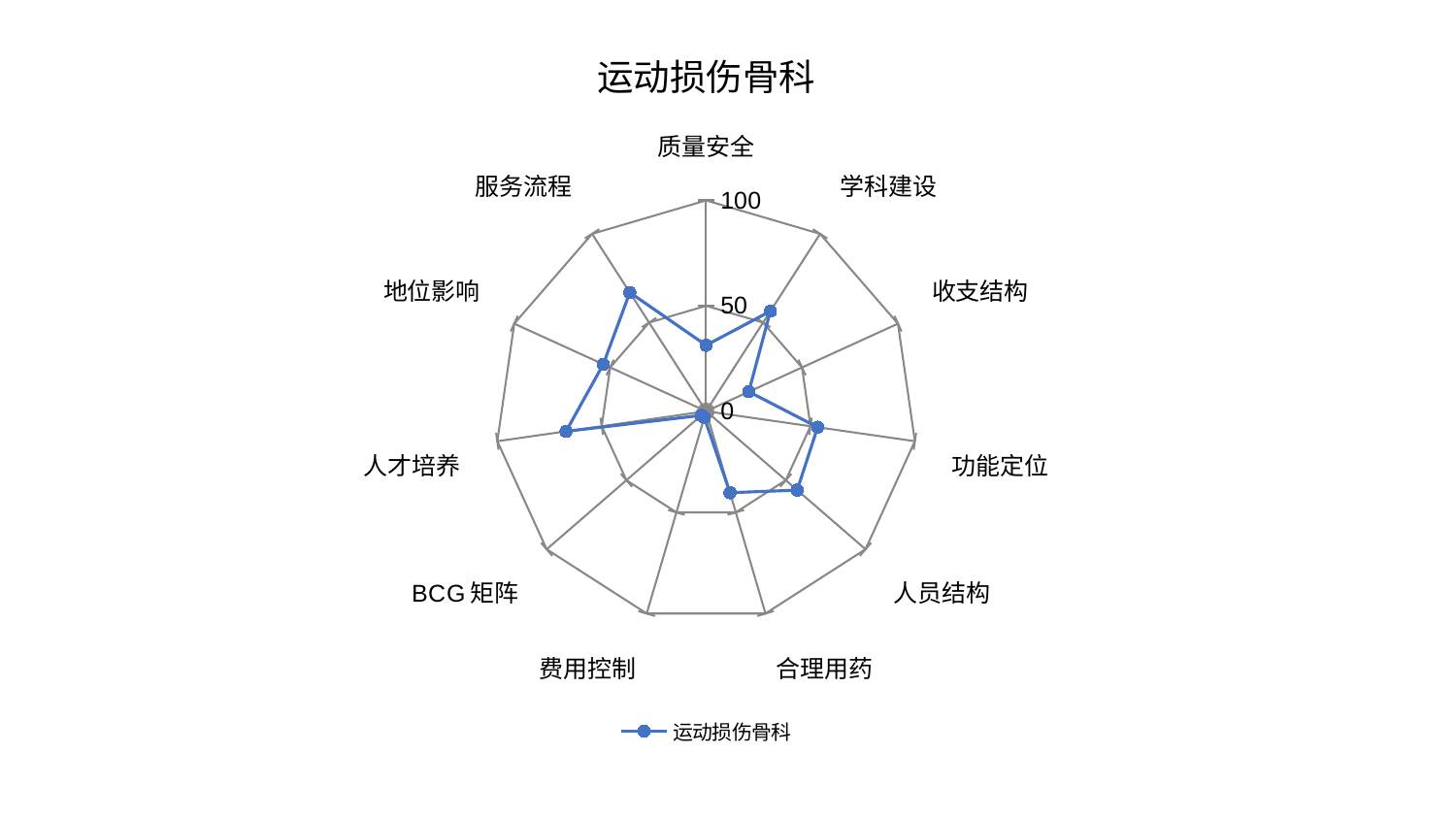

### Chart: 运动损伤骨科

| Category | 运动损伤骨科 |
|---|---|
| 质量安全 | 31.27919446457065 |
| 学科建设 | 56.391624051313684 |
| 收支结构 | 22.281717883782722 |
| 功能定位 | 53.43694655899018 |
| 人员结构 | 57.1562961830663 |
| 合理用药 | 40.2994214477288 |
| 费用控制 | 3.083165132628579 |
| BCG矩阵 | 3.0249353446161953 |
| 人才培养 | 67.08759836538768 |
| 地位影响 | 53.60705213736989 |
| 服务流程 | 66.93919850598532 |
171